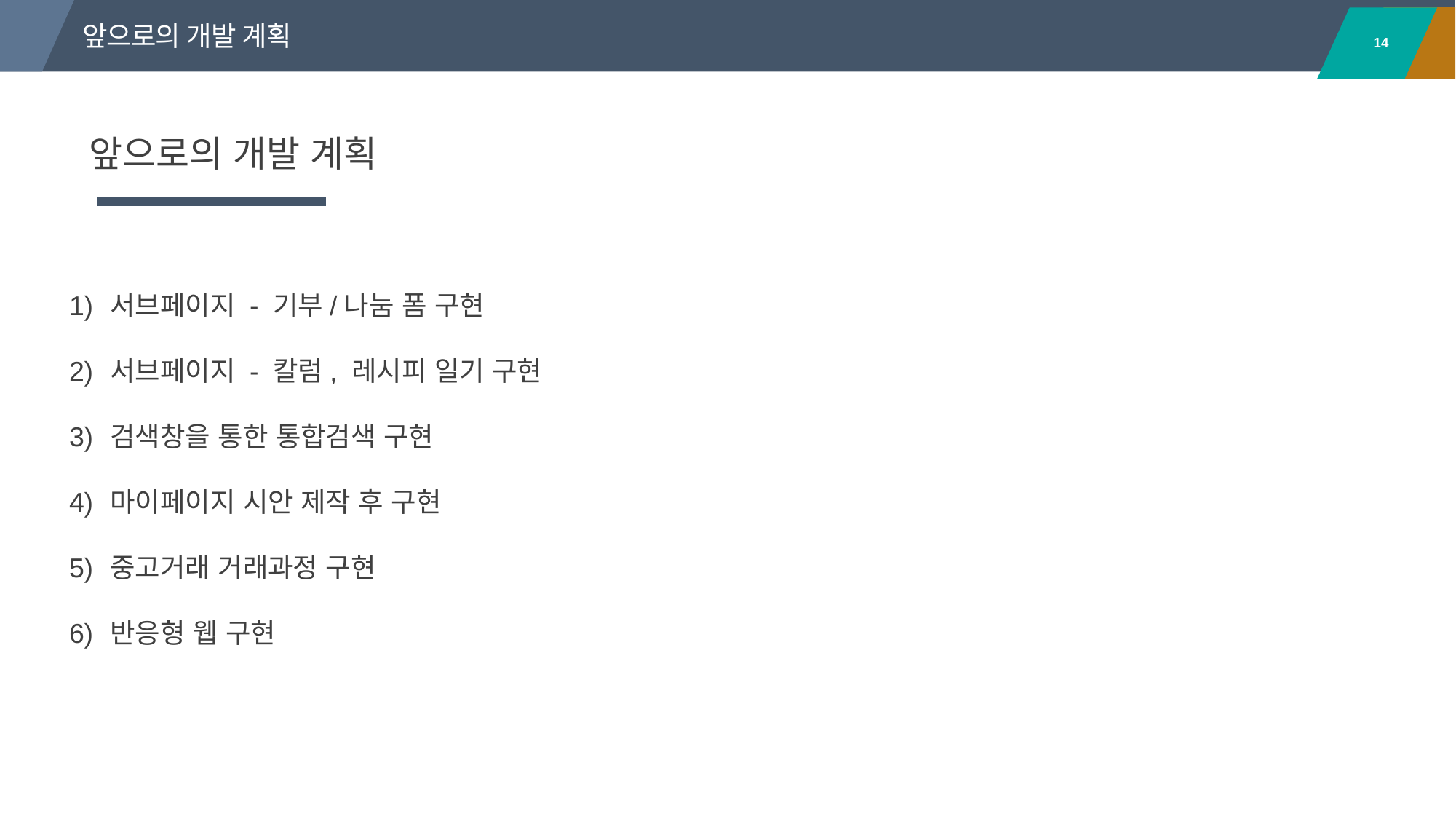

앞으로의 개발 계획
앞으로의 개발 계획
서브페이지 - 기부/나눔 폼 구현
서브페이지 - 칼럼, 레시피 일기 구현
검색창을 통한 통합검색 구현
마이페이지 시안 제작 후 구현
중고거래 거래과정 구현
반응형 웹 구현